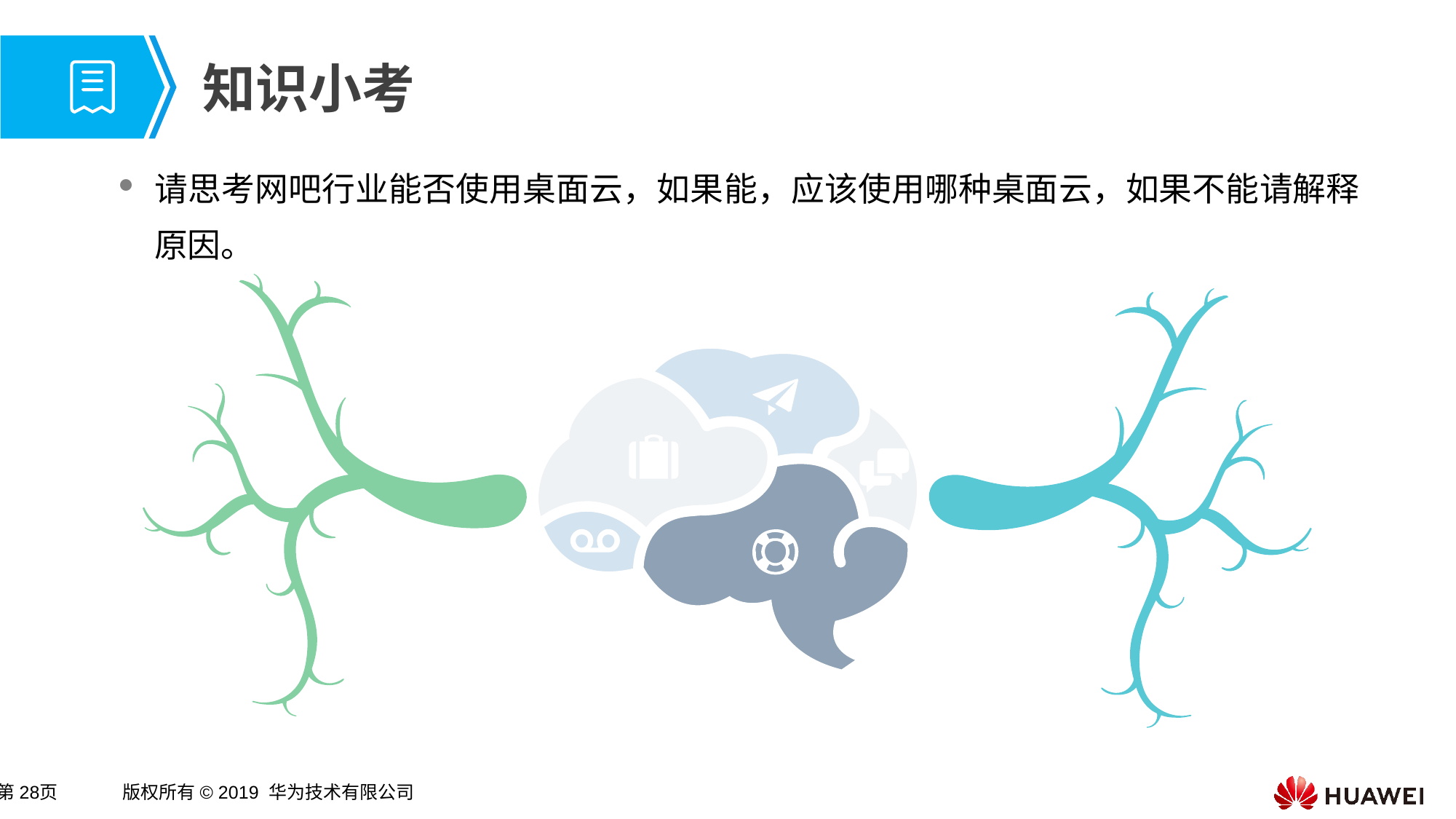

# 知识小考
请思考网吧行业能否使用桌面云，如果能，应该使用哪种桌面云，如果不能请解释原因。